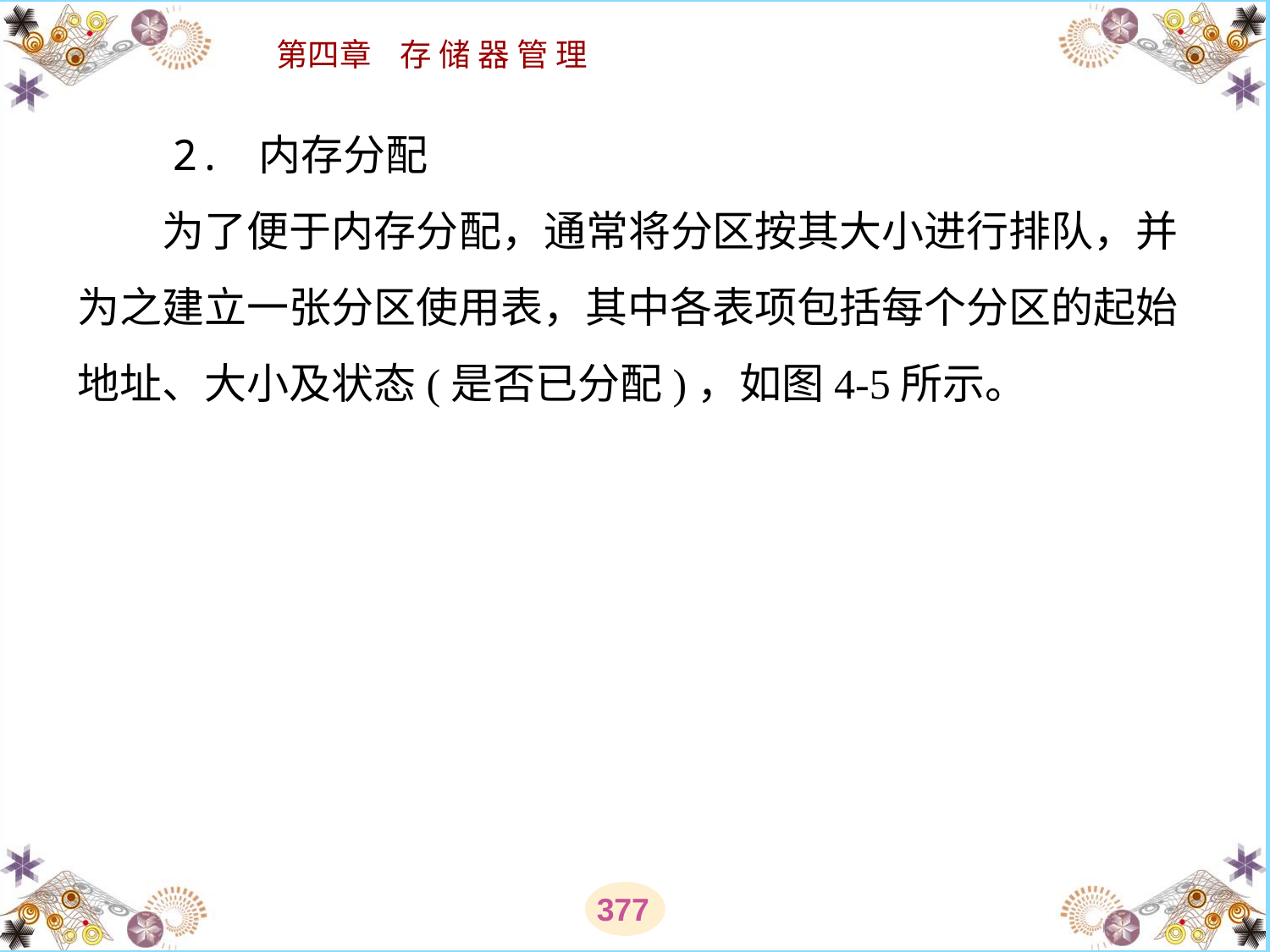

# 2. 内存分配 　　为了便于内存分配，通常将分区按其大小进行排队，并为之建立一张分区使用表，其中各表项包括每个分区的起始地址、大小及状态(是否已分配)，如图4-5所示。